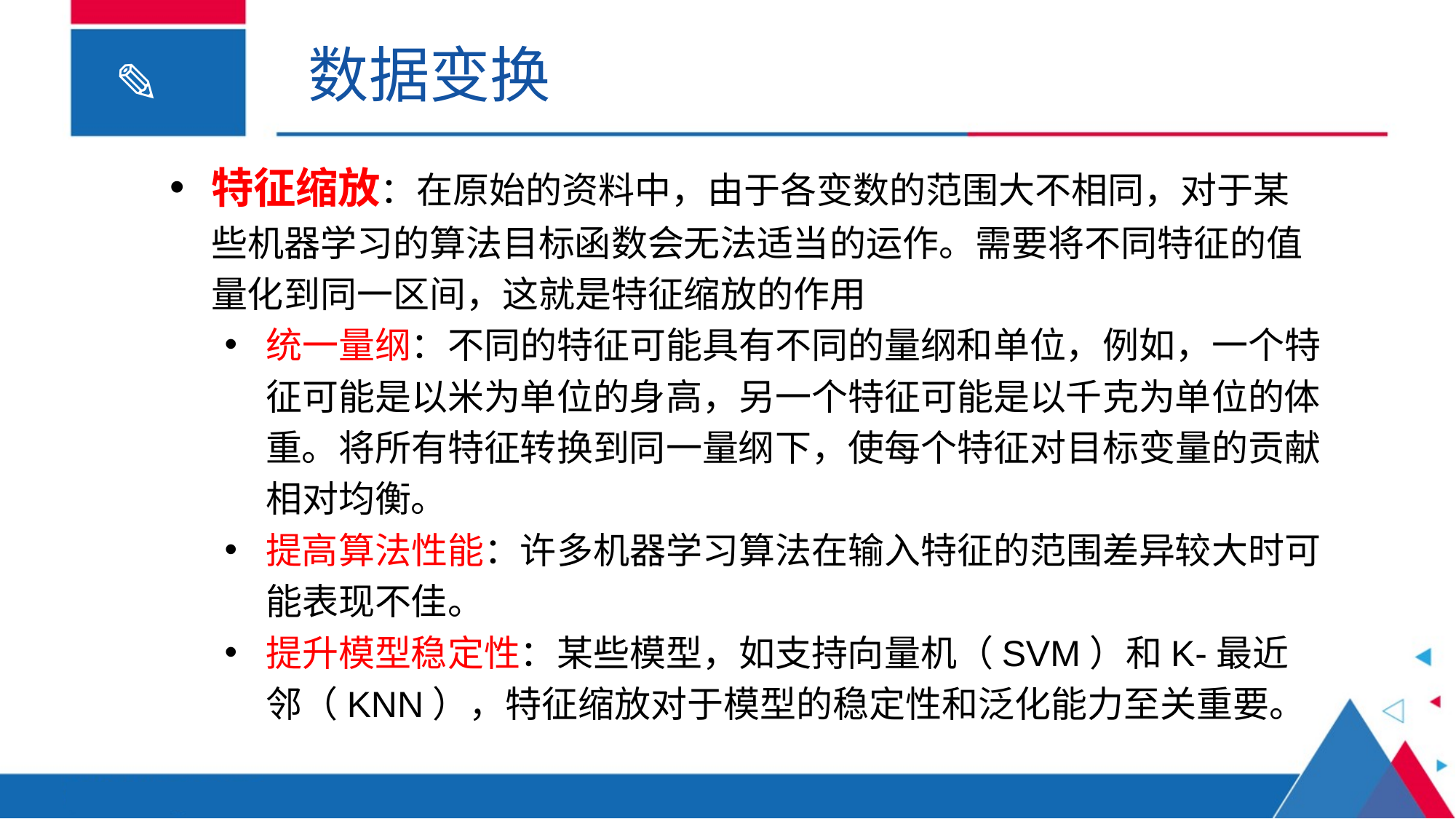

数据变换
特征缩放：在原始的资料中，由于各变数的范围大不相同，对于某些机器学习的算法目标函数会无法适当的运作。需要将不同特征的值量化到同一区间，这就是特征缩放的作用
统一量纲：不同的特征可能具有不同的量纲和单位，例如，一个特征可能是以米为单位的身高，另一个特征可能是以千克为单位的体重。将所有特征转换到同一量纲下，使每个特征对目标变量的贡献相对均衡。
提高算法性能：许多机器学习算法在输入特征的范围差异较大时可能表现不佳。
提升模型稳定性：某些模型，如支持向量机（SVM）和K-最近邻（KNN），特征缩放对于模型的稳定性和泛化能力至关重要。